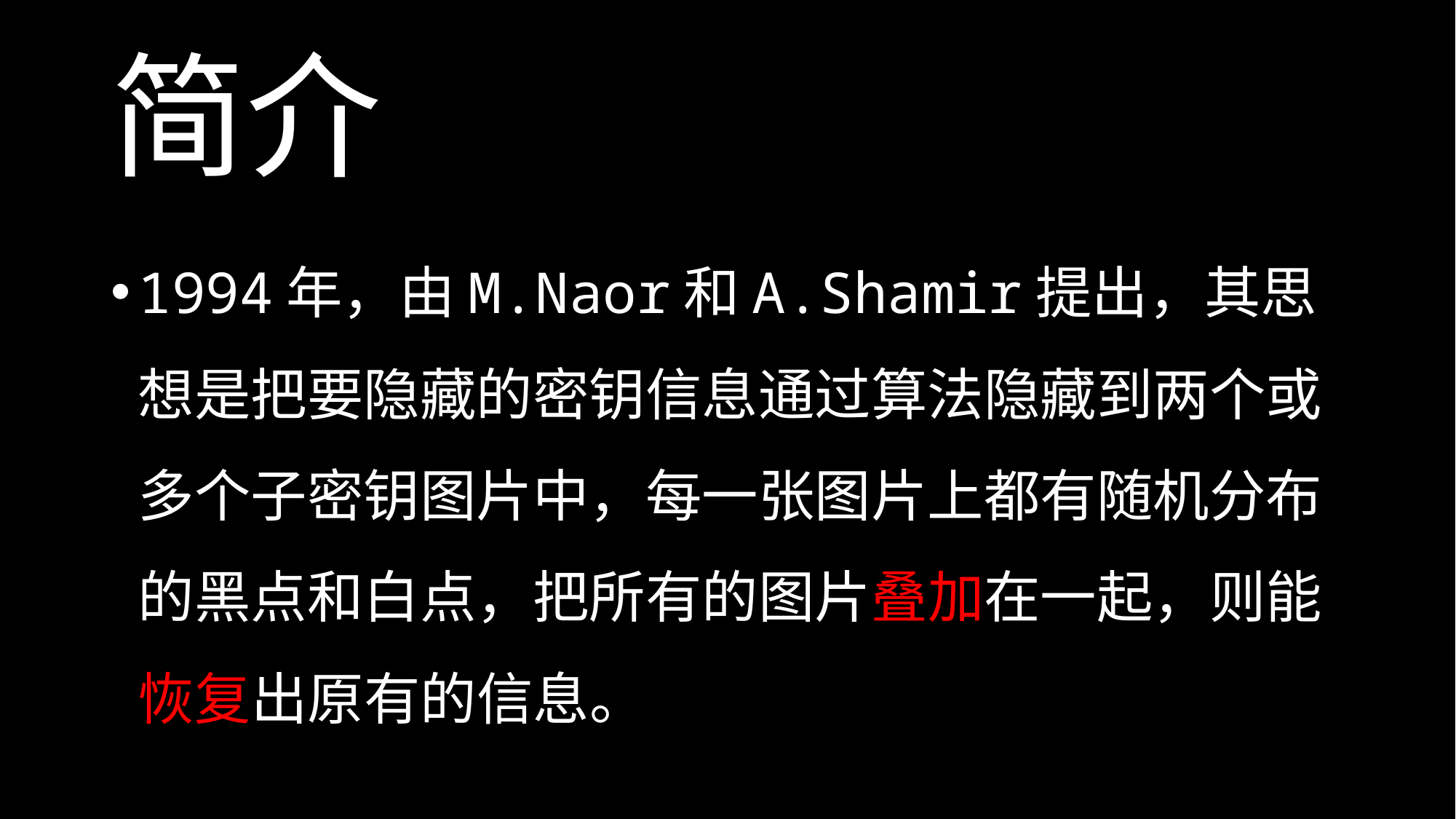

# 简介
1994年，由M.Naor和A.Shamir提出，其思想是把要隐藏的密钥信息通过算法隐藏到两个或多个子密钥图片中，每一张图片上都有随机分布的黑点和白点，把所有的图片叠加在一起，则能恢复出原有的信息。